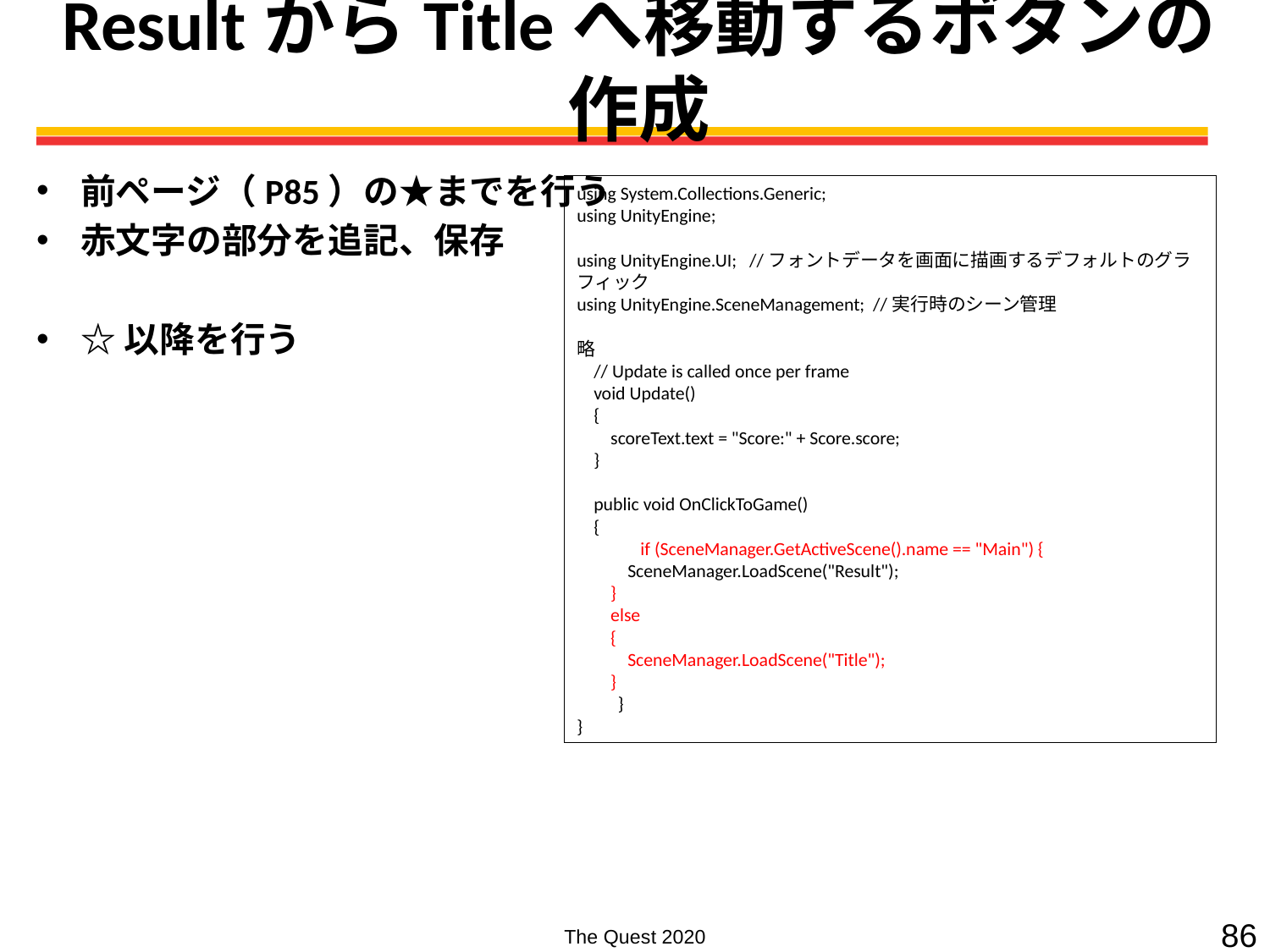

# ResultからTitleへ移動するボタンの作成
前ページ（P85）の★までを行う
赤文字の部分を追記、保存

☆以降を行う
using System.Collections.Generic;
using UnityEngine;

using UnityEngine.UI;   //フォントデータを画面に描画するデフォルトのグラフィック
using UnityEngine.SceneManagement;  //実行時のシーン管理

略
    // Update is called once per frame
    void Update()
    {
        scoreText.text = "Score:" + Score.score;
    }

    public void OnClickToGame()
    {
　　　 if (SceneManager.GetActiveScene().name == "Main") {
            SceneManager.LoadScene("Result");
        }
        else
        {
            SceneManager.LoadScene("Title");
        }
　　}
}
86
The Quest 2020